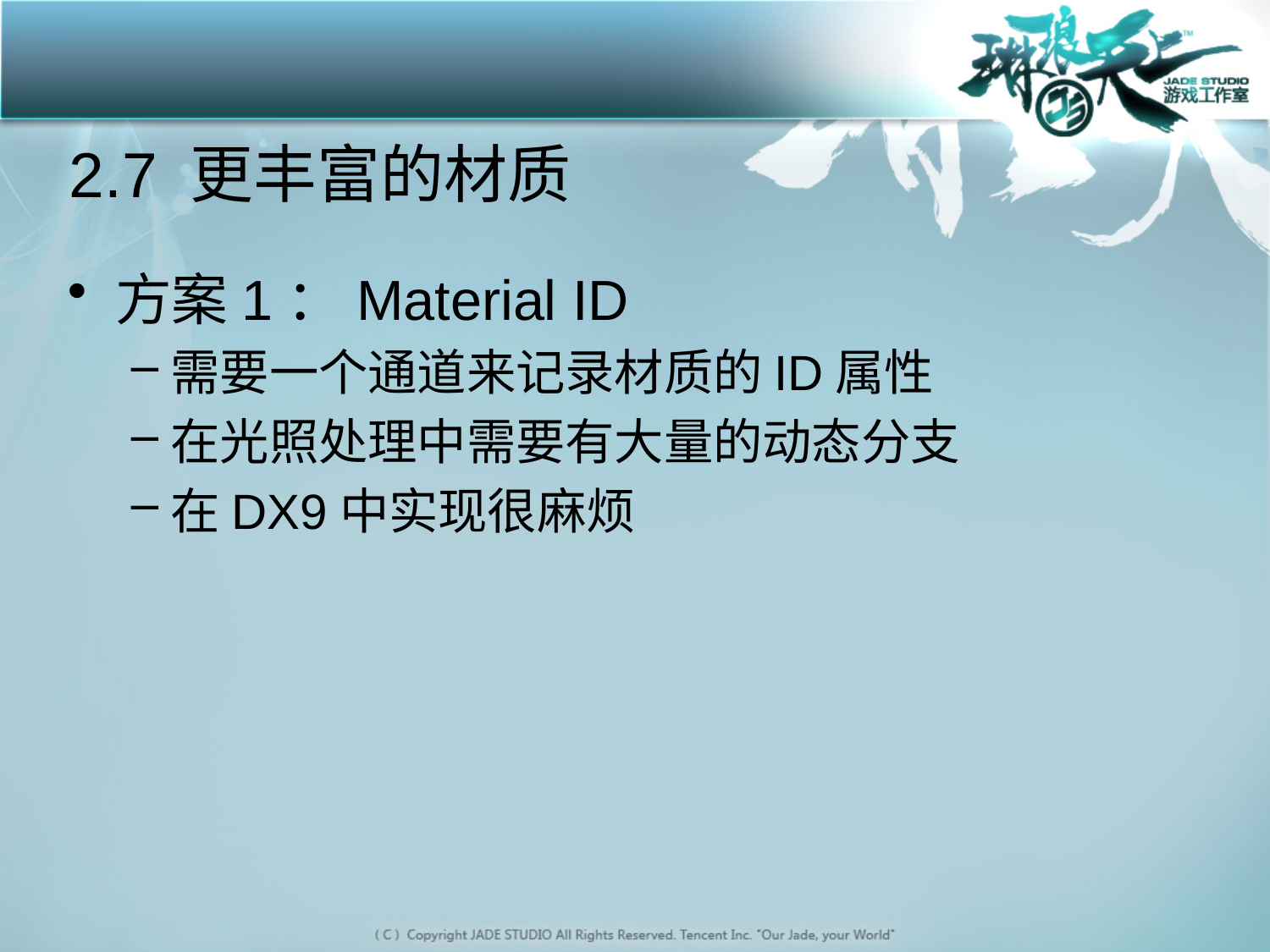

# 2.7 更丰富的材质
方案1：Material ID
需要一个通道来记录材质的ID属性
在光照处理中需要有大量的动态分支
在DX9中实现很麻烦